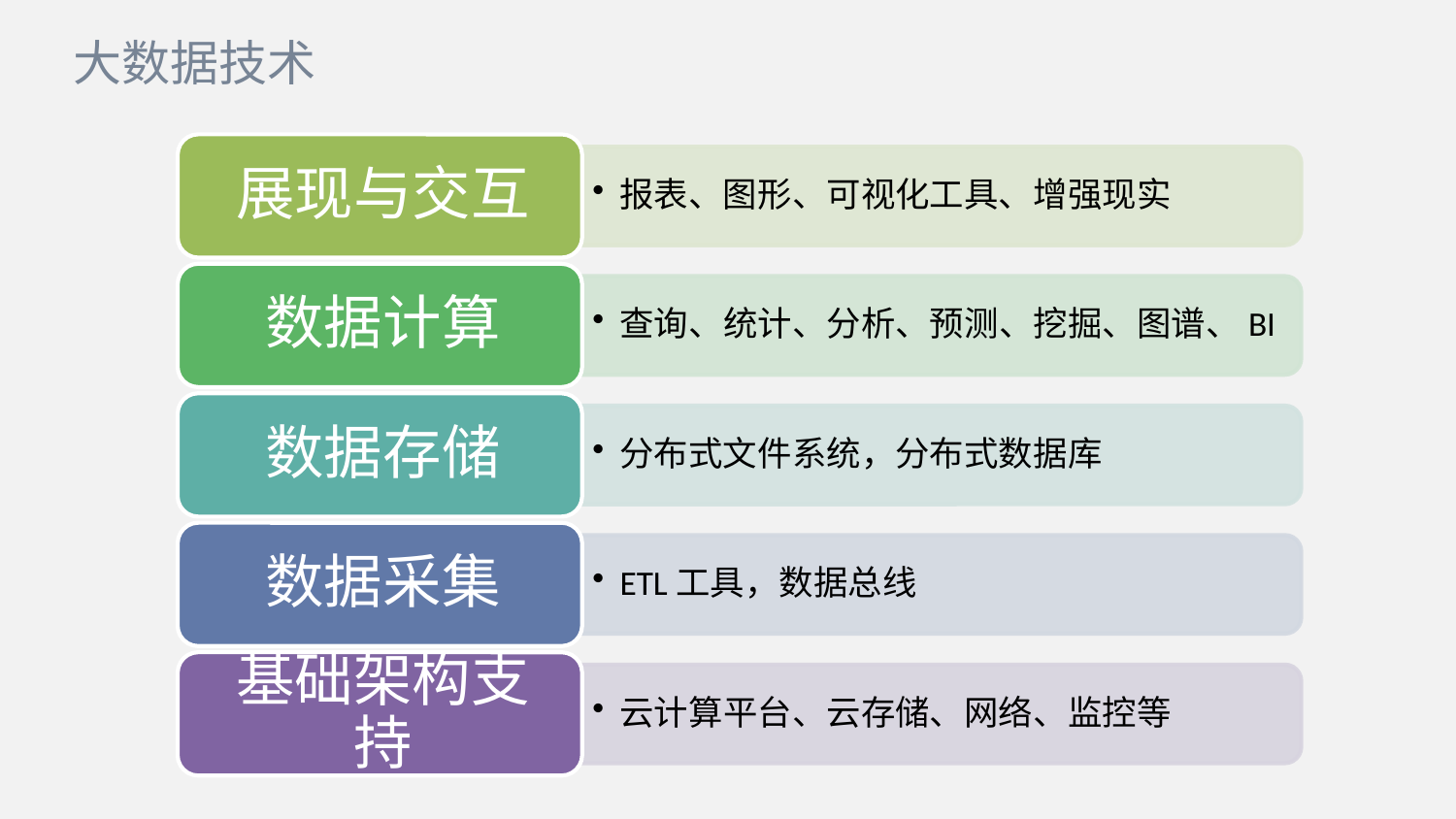

大数据技术
报表、图形、可视化工具、增强现实
展现与交互
查询、统计、分析、预测、挖掘、图谱、BI
数据计算
分布式文件系统，分布式数据库
数据存储
ETL工具，数据总线
数据采集
云计算平台、云存储、网络、监控等
基础架构支持